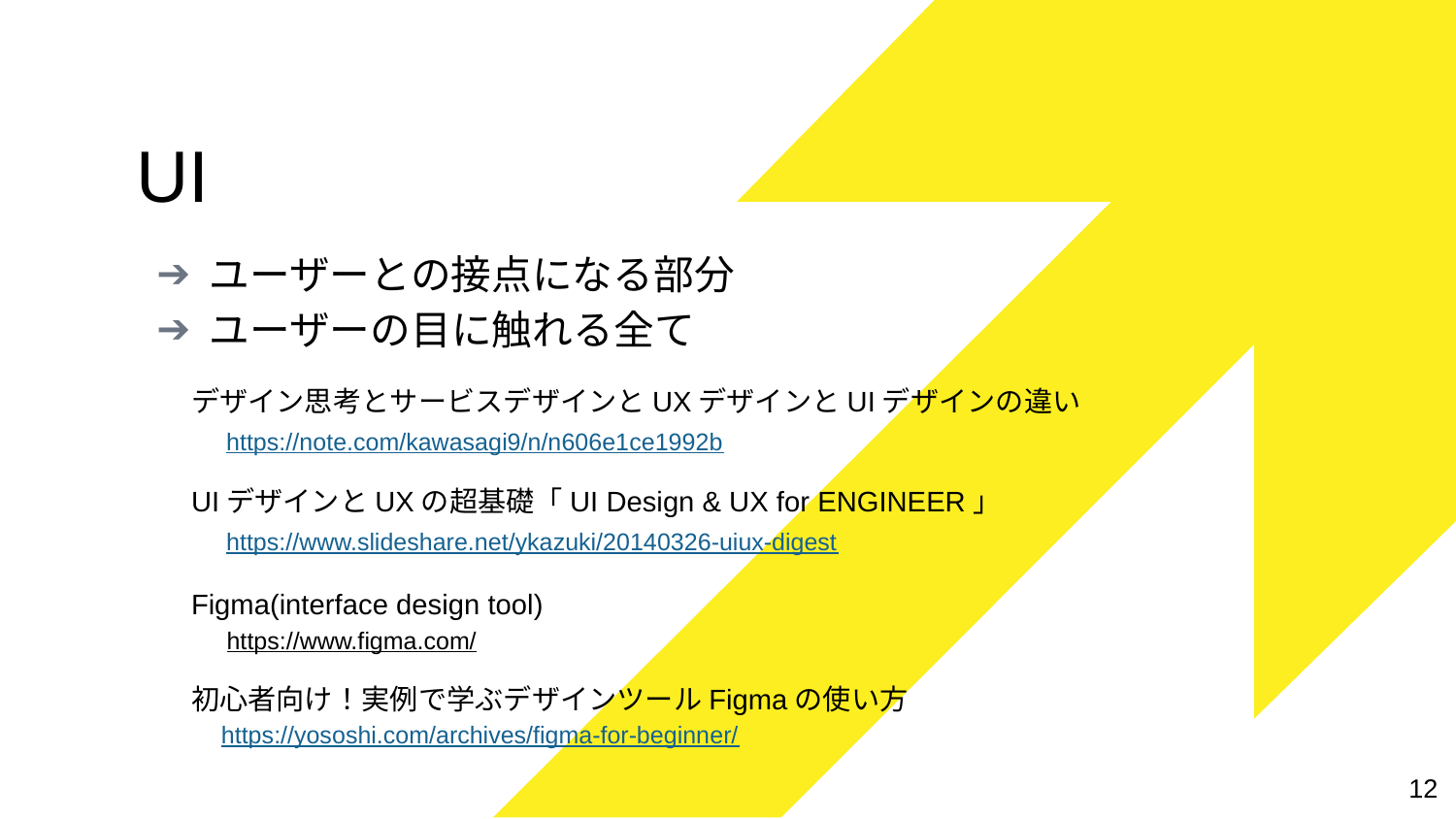

# UI
ユーザーとの接点になる部分
ユーザーの目に触れる全て
デザイン思考とサービスデザインとUXデザインとUIデザインの違い
　https://note.com/kawasagi9/n/n606e1ce1992b
UIデザインとUXの超基礎「UI Design & UX for ENGINEER」
　https://www.slideshare.net/ykazuki/20140326-uiux-digest

Figma(interface design tool)
　 https://www.figma.com/
初心者向け！実例で学ぶデザインツールFigmaの使い方
　https://yososhi.com/archives/figma-for-beginner/

12